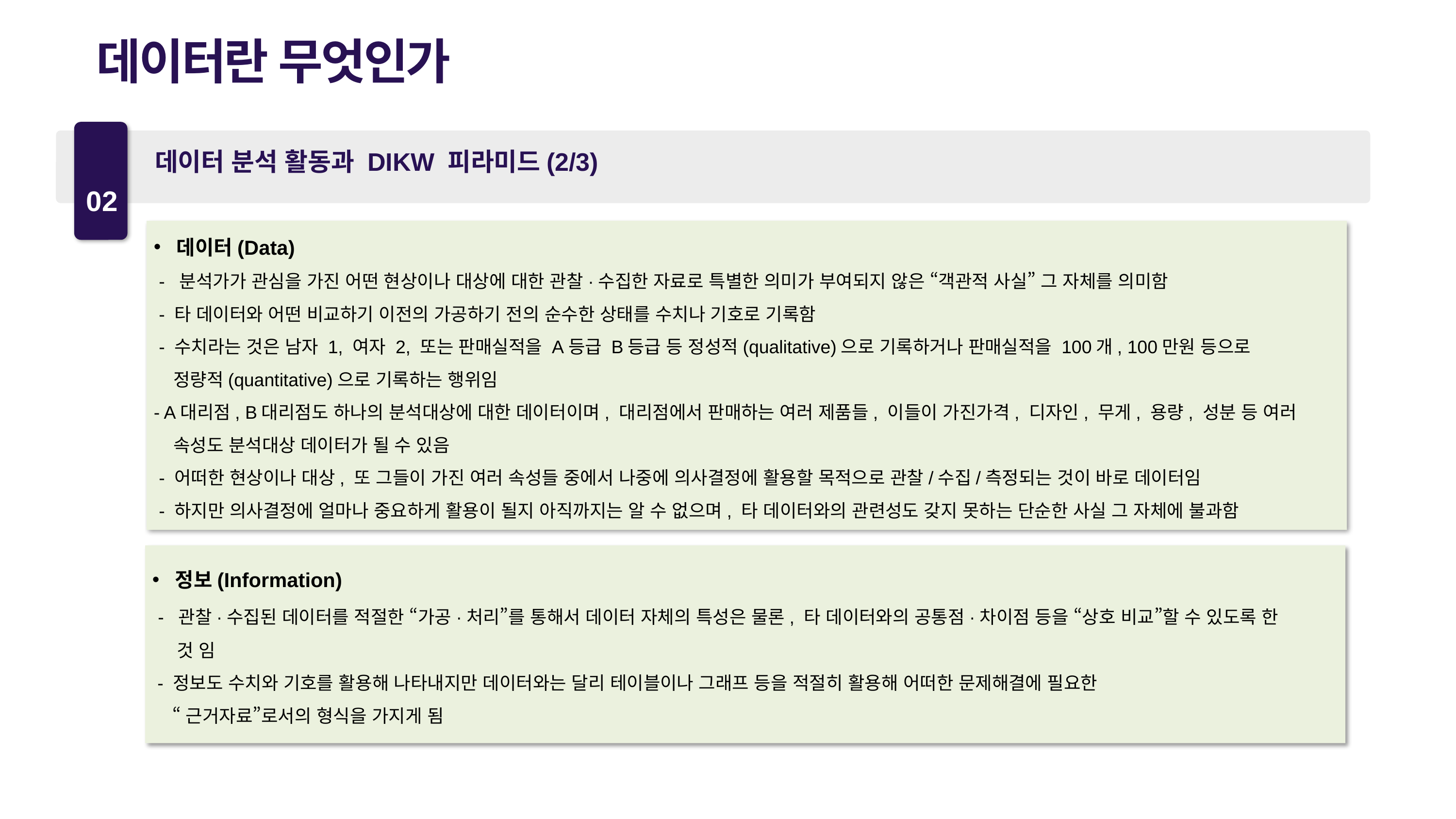

데이터란 무엇인가

02
데이터 분석 활동과 DIKW 피라미드(2/3)

데이터(Data)
 -  분석가가 관심을 가진 어떤 현상이나 대상에 대한 관찰·수집한 자료로 특별한 의미가 부여되지 않은 “객관적 사실” 그 자체를 의미함
 - 타 데이터와 어떤 비교하기 이전의 가공하기 전의 순수한 상태를 수치나 기호로 기록함
 - 수치라는 것은 남자 1, 여자 2, 또는 판매실적을 A등급 B등급 등 정성적(qualitative)으로 기록하거나 판매실적을 100개, 100만원 등으로
   정량적(quantitative)으로 기록하는 행위임
- A대리점, B대리점도 하나의 분석대상에 대한 데이터이며, 대리점에서 판매하는 여러 제품들, 이들이 가진가격, 디자인, 무게, 용량, 성분 등 여러
   속성도 분석대상 데이터가 될 수 있음
 - 어떠한 현상이나 대상, 또 그들이 가진 여러 속성들 중에서 나중에 의사결정에 활용할 목적으로 관찰/수집/측정되는 것이 바로 데이터임
 - 하지만 의사결정에 얼마나 중요하게 활용이 될지 아직까지는 알 수 없으며, 타 데이터와의 관련성도 갖지 못하는 단순한 사실 그 자체에 불과함
정보(Information)
 -  관찰·수집된 데이터를 적절한 “가공·처리”를 통해서 데이터 자체의 특성은 물론, 타 데이터와의 공통점·차이점 등을 “상호 비교”할 수 있도록 한
    것 임
 - 정보도 수치와 기호를 활용해 나타내지만 데이터와는 달리 테이블이나 그래프 등을 적절히 활용해 어떠한 문제해결에 필요한
    “근거자료”로서의 형식을 가지게 됨